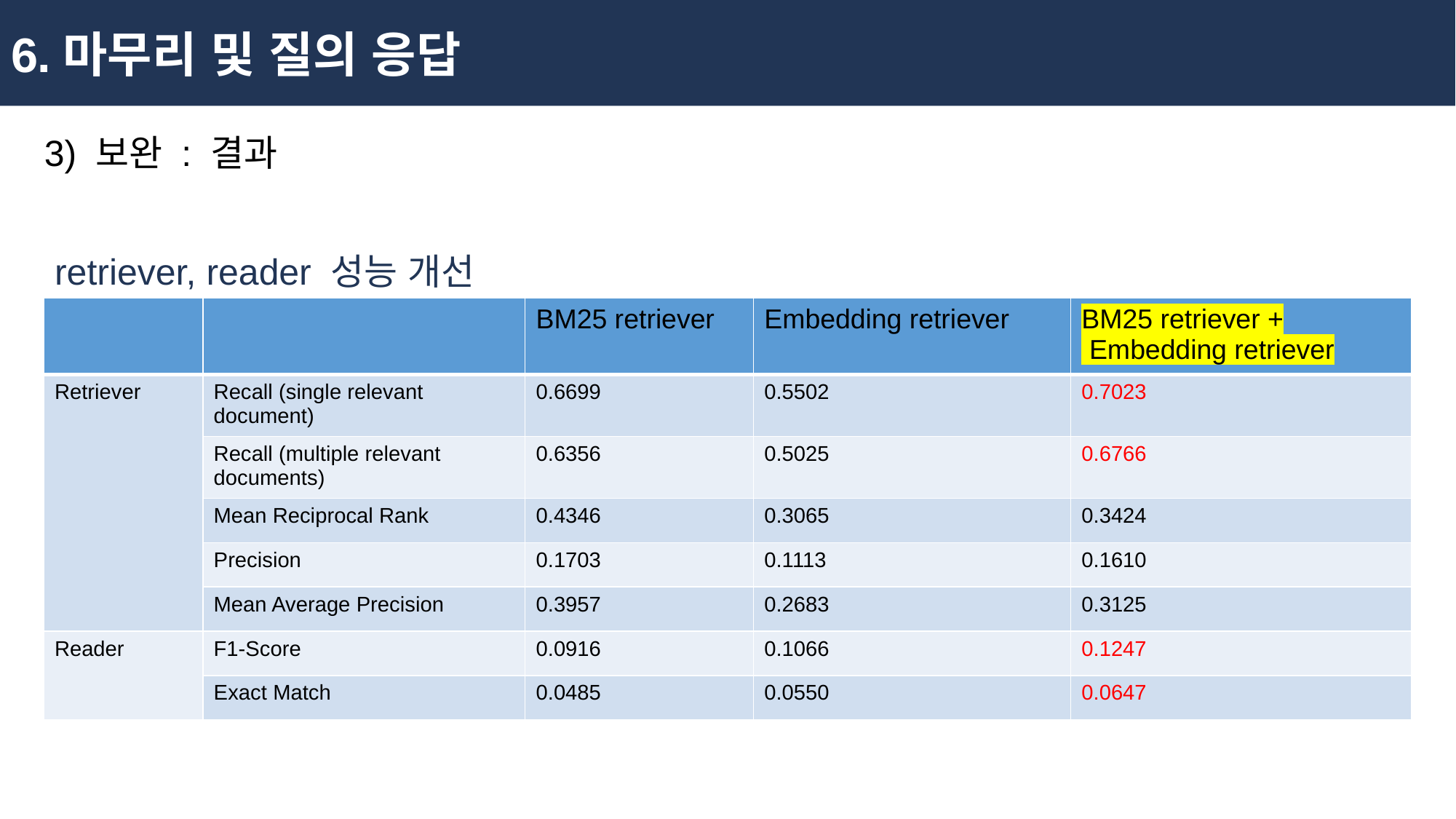

6.마무리 및 질의 응답
3) 보완 : 결과
retriever, reader 성능 개선
|  |  | BM25 retriever | Embedding retriever | BM25 retriever + Embedding retriever |
| --- | --- | --- | --- | --- |
| Retriever | Recall (single relevant document) | 0.6699 | 0.5502 | 0.7023 |
|  | Recall (multiple relevant documents) | 0.6356 | 0.5025 | 0.6766 |
|  | Mean Reciprocal Rank | 0.4346 | 0.3065 | 0.3424 |
|  | Precision | 0.1703 | 0.1113 | 0.1610 |
|  | Mean Average Precision | 0.3957 | 0.2683 | 0.3125 |
| Reader | F1-Score | 0.0916 | 0.1066 | 0.1247 |
|  | Exact Match | 0.0485 | 0.0550 | 0.0647 |